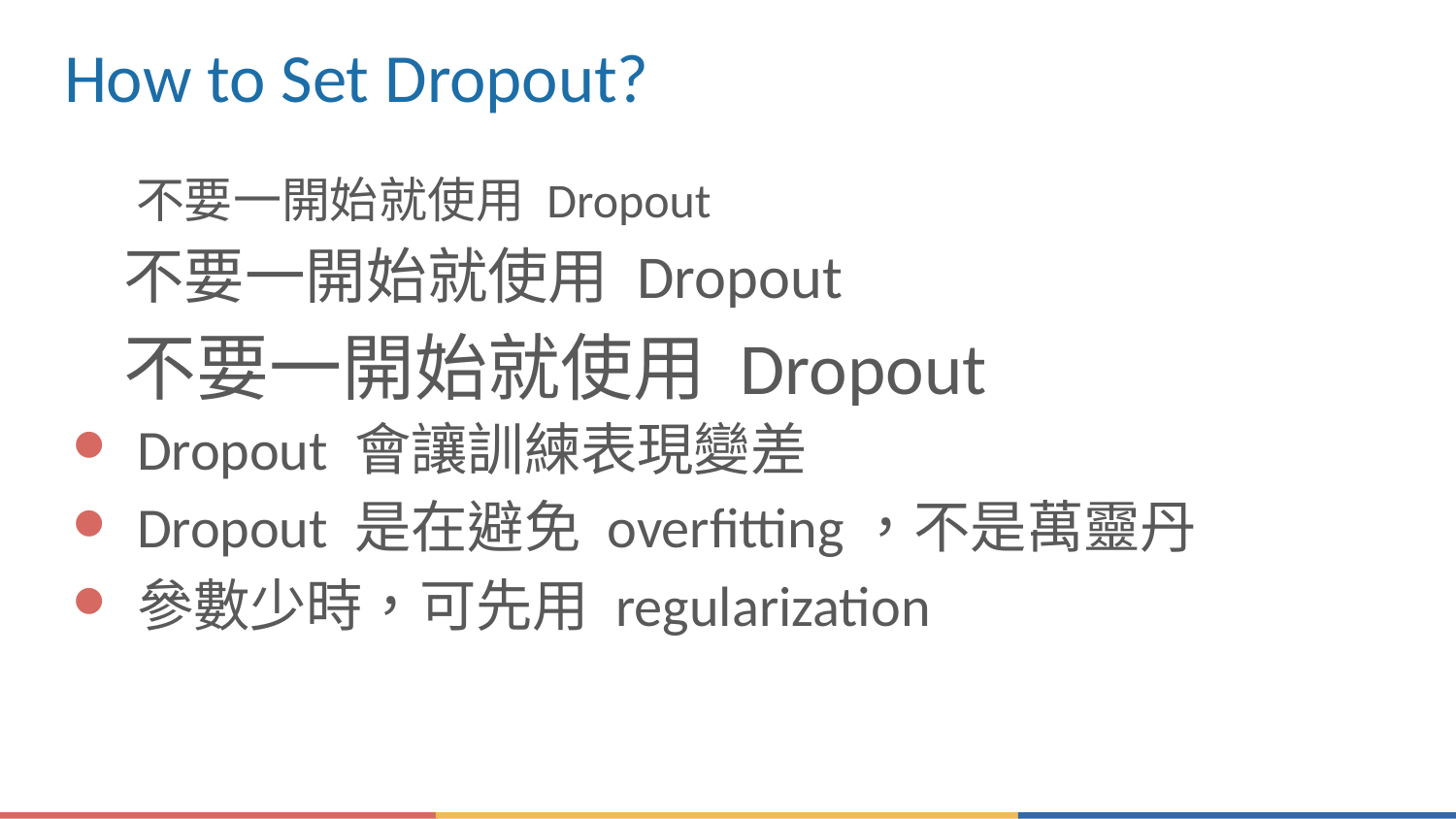

# How to Set Dropout?
不要一開始就使用 Dropout
不要一開始就使用 Dropout
不要一開始就使用 Dropout
Dropout 會讓訓練表現變差
Dropout 是在避免 overfitting，不是萬靈丹
參數少時，可先用 regularization